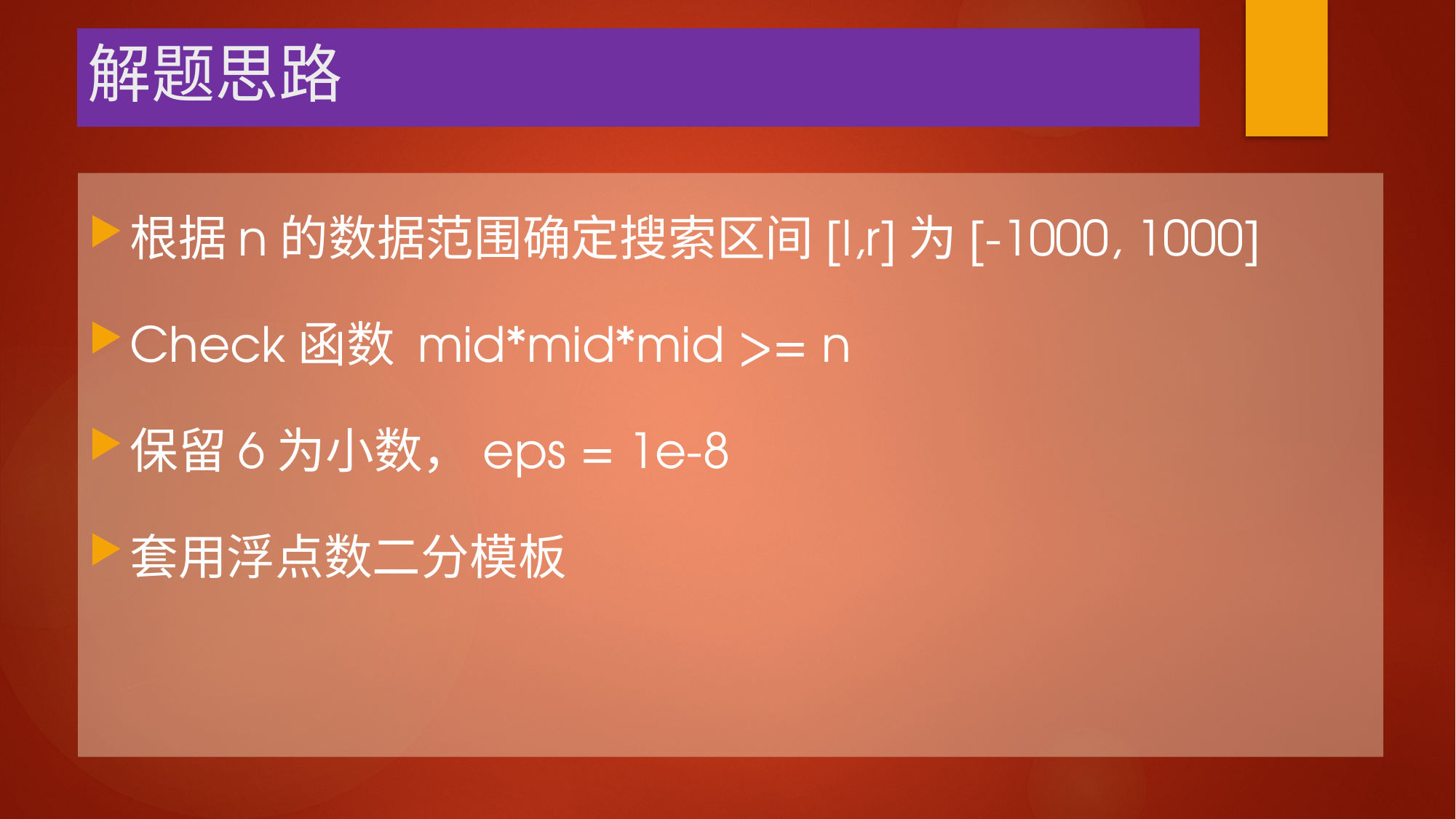

# 解题思路
根据n的数据范围确定搜索区间[l,r]为[-1000, 1000]
Check函数 mid*mid*mid >= n
保留6为小数，eps = 1e-8
套用浮点数二分模板